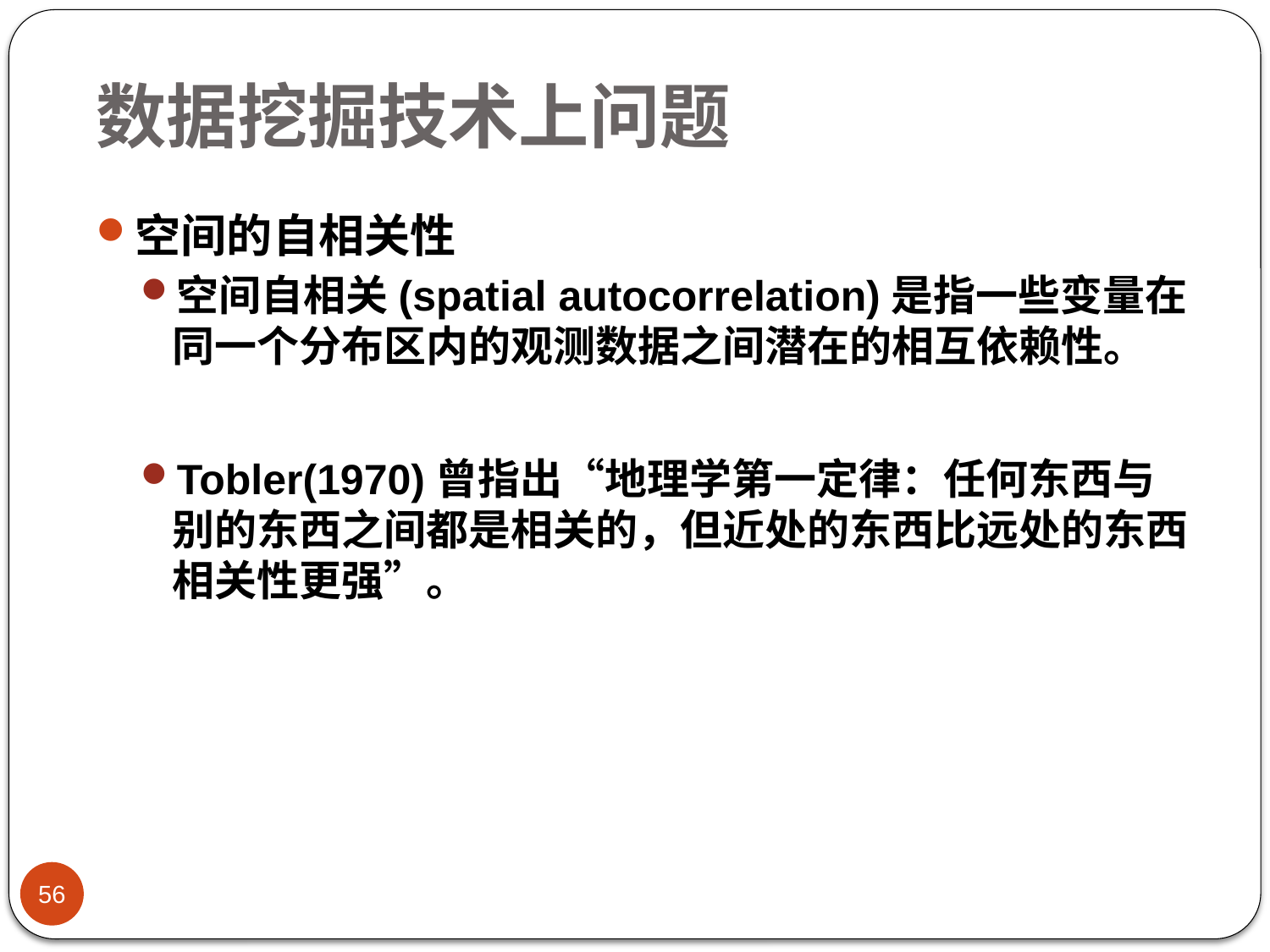

# 数据挖掘技术上问题
空间的自相关性
空间自相关(spatial autocorrelation)是指一些变量在同一个分布区内的观测数据之间潜在的相互依赖性。

Tobler(1970)曾指出“地理学第一定律：任何东西与别的东西之间都是相关的，但近处的东西比远处的东西相关性更强”。
56